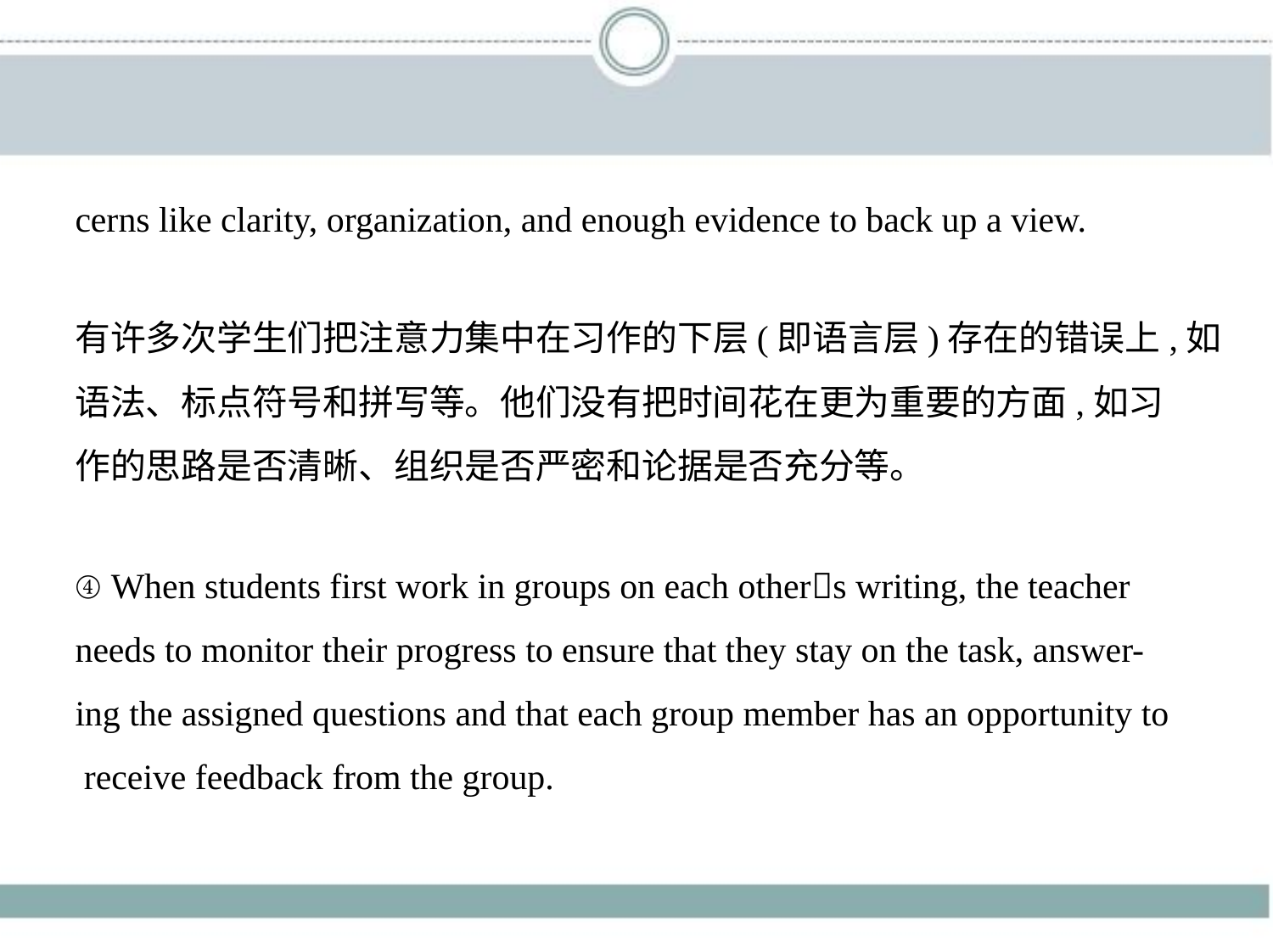

cerns like clarity, organization, and enough evidence to back up a view.
有许多次学生们把注意力集中在习作的下层(即语言层)存在的错误上,如
语法、标点符号和拼写等。他们没有把时间花在更为重要的方面,如习
作的思路是否清晰、组织是否严密和论据是否充分等。
④ When students first work in groups on each other􀆳s writing, the teacher
needs to monitor their progress to ensure that they stay on the task, answer-
ing the assigned questions and that each group member has an opportunity to
 receive feedback from the group.